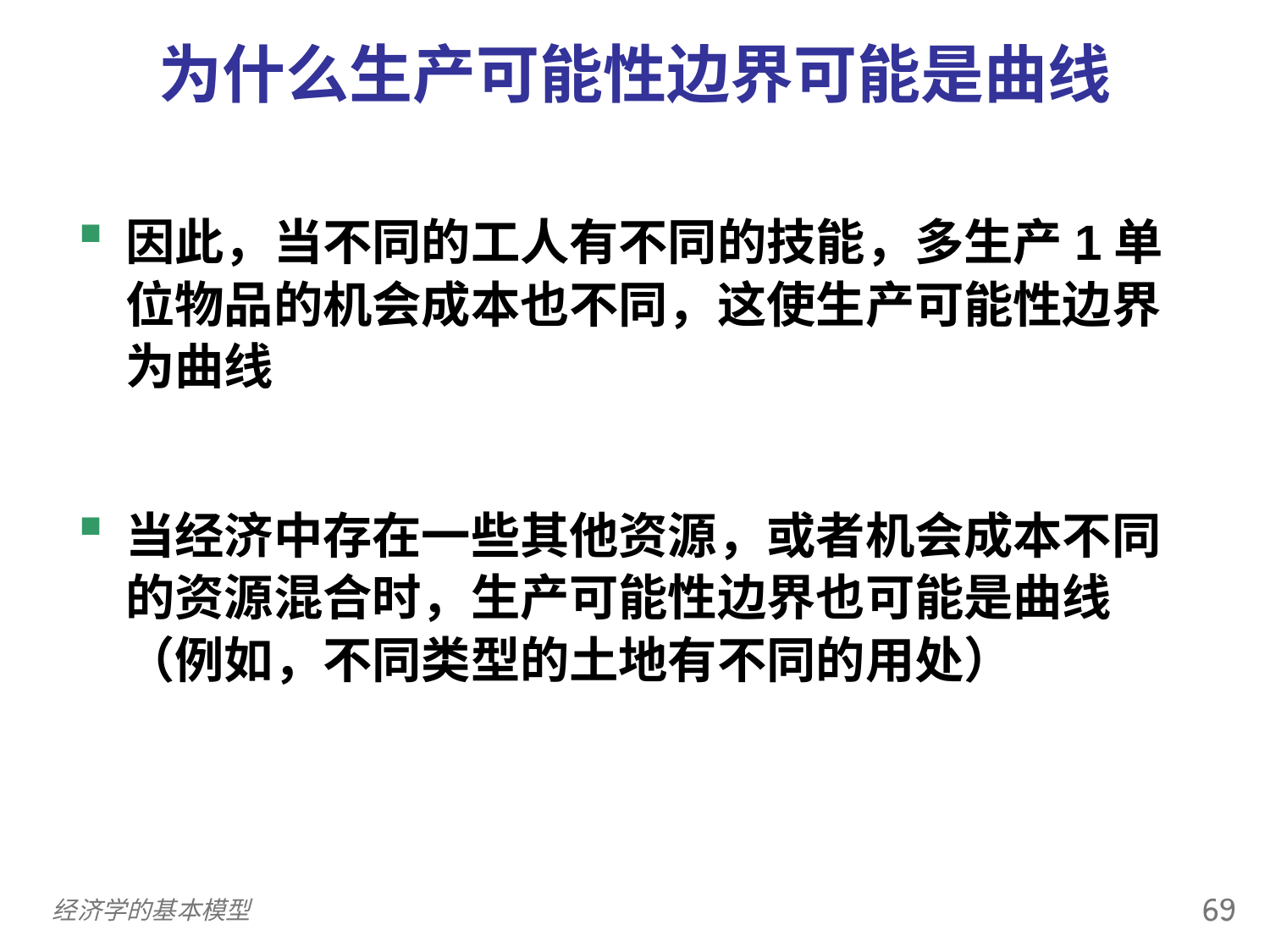

为什么生产可能性边界可能是曲线

因此，当不同的工人有不同的技能，多生产1单位物品的机会成本也不同，这使生产可能性边界为曲线

当经济中存在一些其他资源，或者机会成本不同的资源混合时，生产可能性边界也可能是曲线（例如，不同类型的土地有不同的用处）
69
经济学的基本模型